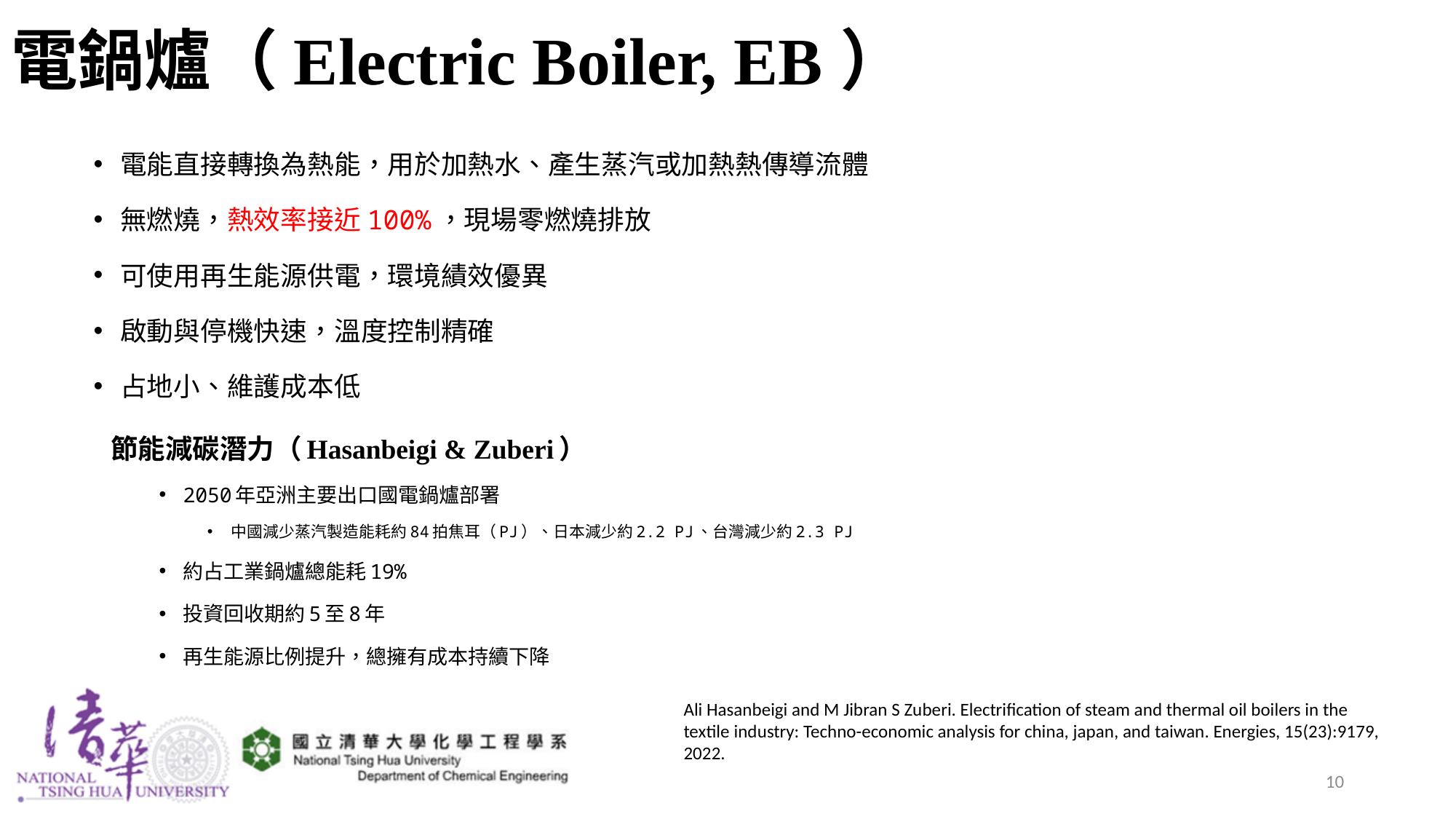

# 電鍋爐（Electric Boiler, EB）
電能直接轉換為熱能，用於加熱水、產生蒸汽或加熱熱傳導流體
無燃燒，熱效率接近100%，現場零燃燒排放
可使用再生能源供電，環境績效優異
啟動與停機快速，溫度控制精確
占地小、維護成本低
節能減碳潛力（Hasanbeigi & Zuberi）
2050年亞洲主要出口國電鍋爐部署
中國減少蒸汽製造能耗約84拍焦耳（PJ）、日本減少約2.2 PJ、台灣減少約2.3 PJ
約占工業鍋爐總能耗19%
投資回收期約5至8年
再生能源比例提升，總擁有成本持續下降
Ali Hasanbeigi and M Jibran S Zuberi. Electrification of steam and thermal oil boilers in the textile industry: Techno-economic analysis for china, japan, and taiwan. Energies, 15(23):9179,
2022.
10